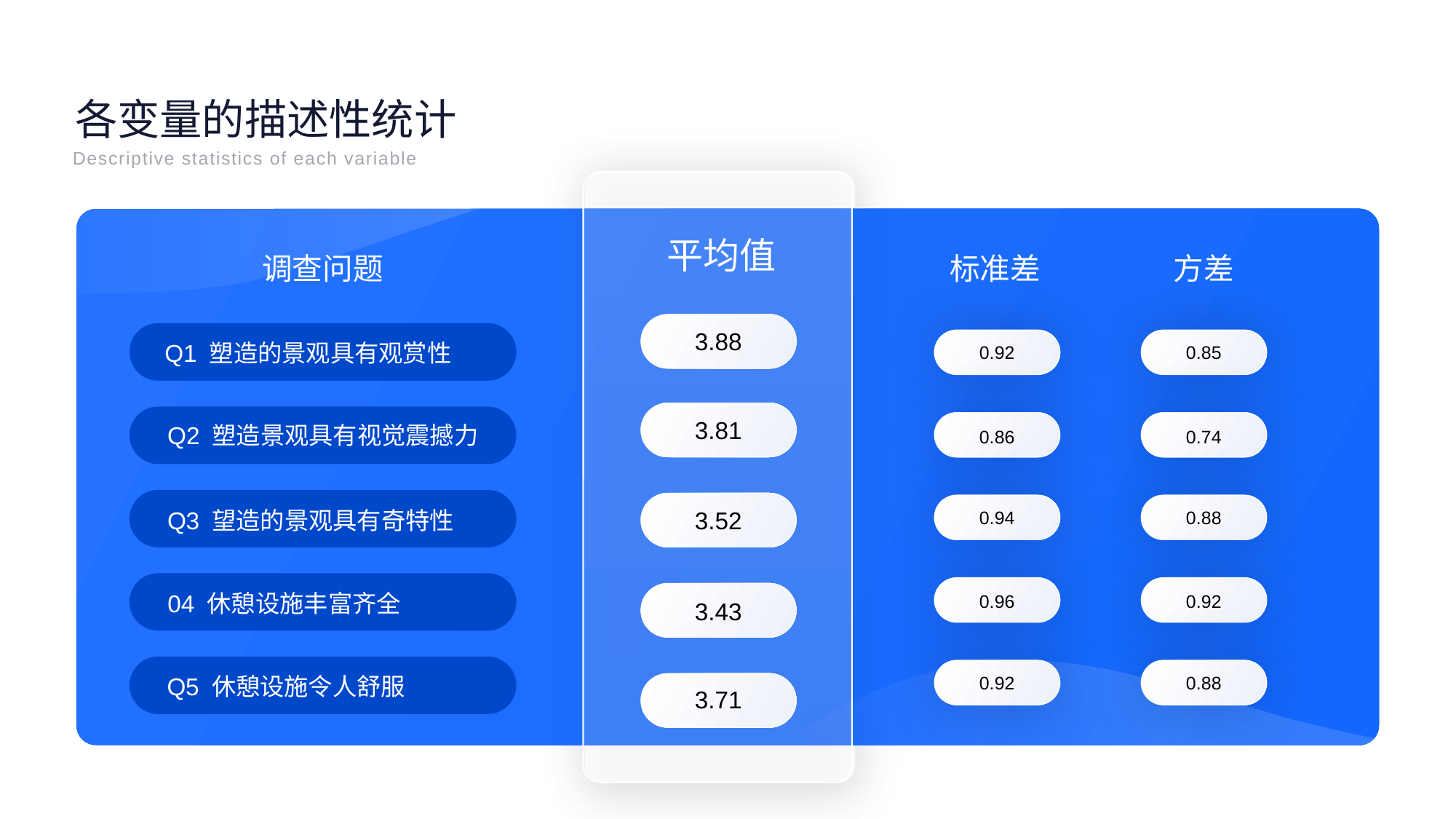

USER GRO
各变量的描述性统计
Descriptive statistics of each variable

平均值
调查问题
标准差
方差

3.88

Q1 塑造的景观具有观赏性
0.92
0.85

3.81

Q2 塑造景观具有视觉震撼力
0.86
0.74

Q3 望造的景观具有奇特性
3.52
0.94
0.88

04 休憩设施丰富齐全

0.96
0.92
3.43

Q5 休憩设施令人舒服
0.92
0.88

3.71